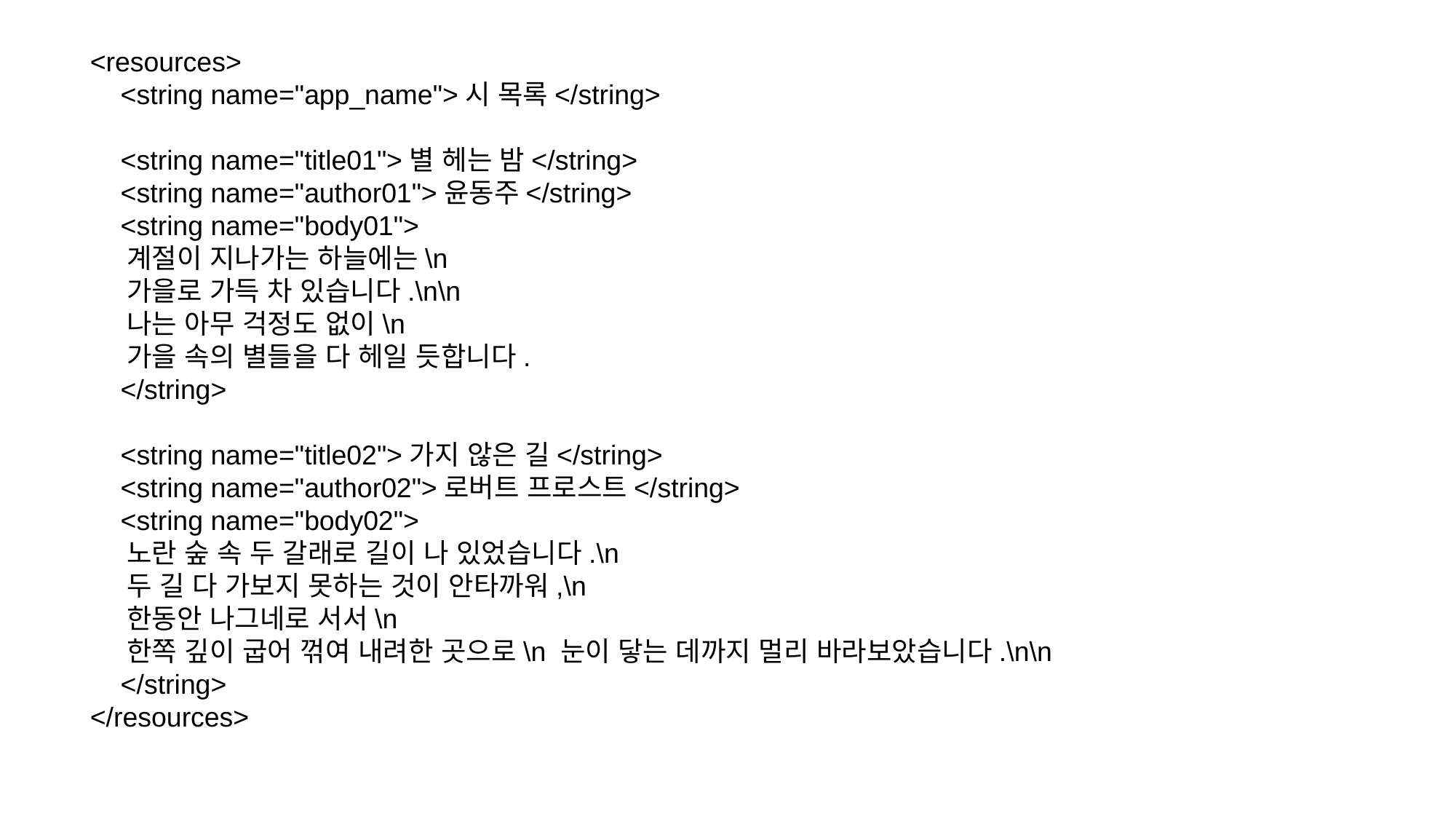

<resources>
    <string name="app_name">시 목록</string>

    <string name="title01">별 헤는 밤</string>
    <string name="author01">윤동주</string>
    <string name="body01">
    계절이 지나가는 하늘에는\n
    가을로 가득 차 있습니다.\n\n
    나는 아무 걱정도 없이\n
    가을 속의 별들을 다 헤일 듯합니다.
    </string>

    <string name="title02">가지 않은 길</string>
    <string name="author02">로버트 프로스트</string>
    <string name="body02">
    노란 숲 속 두 갈래로 길이 나 있었습니다.\n
    두 길 다 가보지 못하는 것이 안타까워,\n
    한동안 나그네로 서서\n
    한쪽 깊이 굽어 꺾여 내려한 곳으로\n 눈이 닿는 데까지 멀리 바라보았습니다.\n\n
    </string>
</resources>